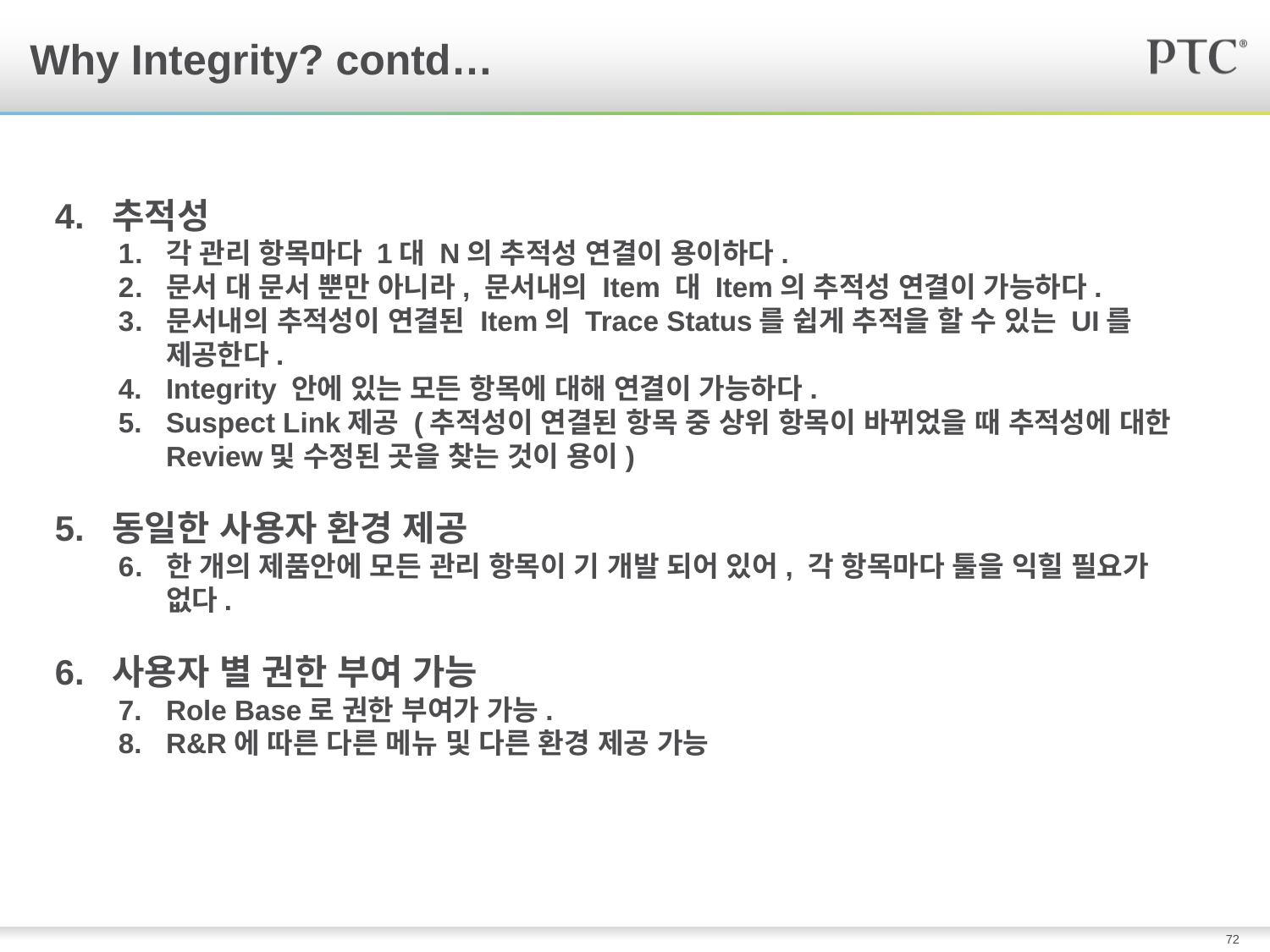

# Why Integrity? contd…

4.  추적성
각 관리 항목마다 1대 N의 추적성 연결이 용이하다.
문서 대 문서 뿐만 아니라, 문서내의 Item 대 Item의 추적성 연결이 가능하다.
문서내의 추적성이 연결된 Item의 Trace Status를 쉽게 추적을 할 수 있는 UI를 제공한다.
Integrity 안에 있는 모든 항목에 대해 연결이 가능하다.
Suspect Link제공 (추적성이 연결된 항목 중 상위 항목이 바뀌었을 때 추적성에 대한 Review및 수정된 곳을 찾는 것이 용이)

5.  동일한 사용자 환경 제공
한 개의 제품안에 모든 관리 항목이 기 개발 되어 있어, 각 항목마다 툴을 익힐 필요가 없다.

6.  사용자 별 권한 부여 가능
Role Base로 권한 부여가 가능.
R&R에 따른 다른 메뉴 및 다른 환경 제공 가능